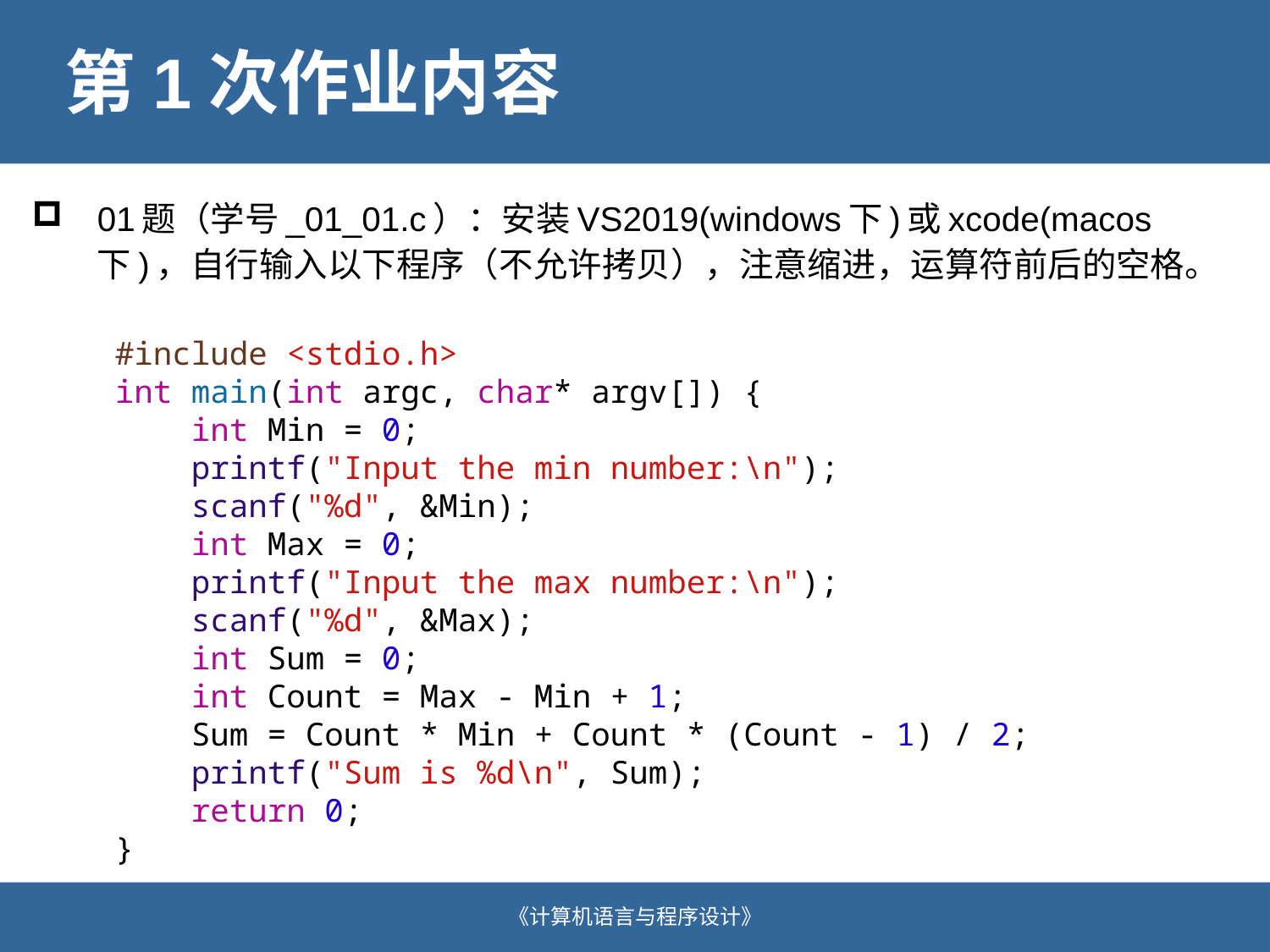

# 第1次作业内容
01题（学号_01_01.c）：安装VS2019(windows下)或xcode(macos下)，自行输入以下程序（不允许拷贝），注意缩进，运算符前后的空格。

#include <stdio.h>
int main(int argc, char* argv[]) {
    int Min = 0;
    printf("Input the min number:\n");
    scanf("%d", &Min);
    int Max = 0;
    printf("Input the max number:\n");
    scanf("%d", &Max);
    int Sum = 0;
    int Count = Max - Min + 1;
    Sum = Count * Min + Count * (Count - 1) / 2;
    printf("Sum is %d\n", Sum);
    return 0;
}

《计算机语言与程序设计》
83